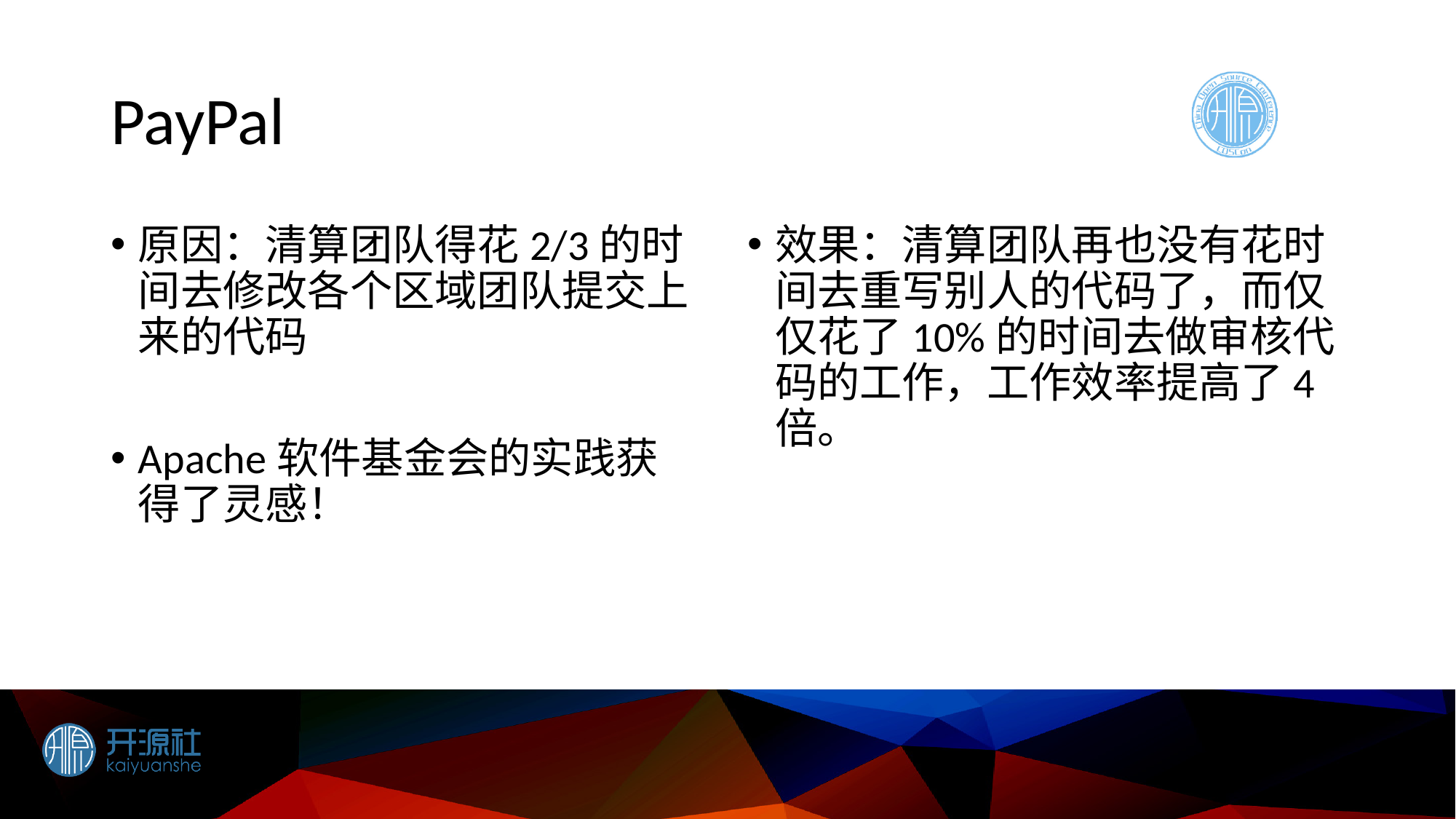

# PayPal
原因：清算团队得花2/3的时间去修改各个区域团队提交上来的代码

Apache软件基金会的实践获得了灵感！

效果：清算团队再也没有花时间去重写别人的代码了，而仅仅花了10%的时间去做审核代码的工作，工作效率提高了4倍。